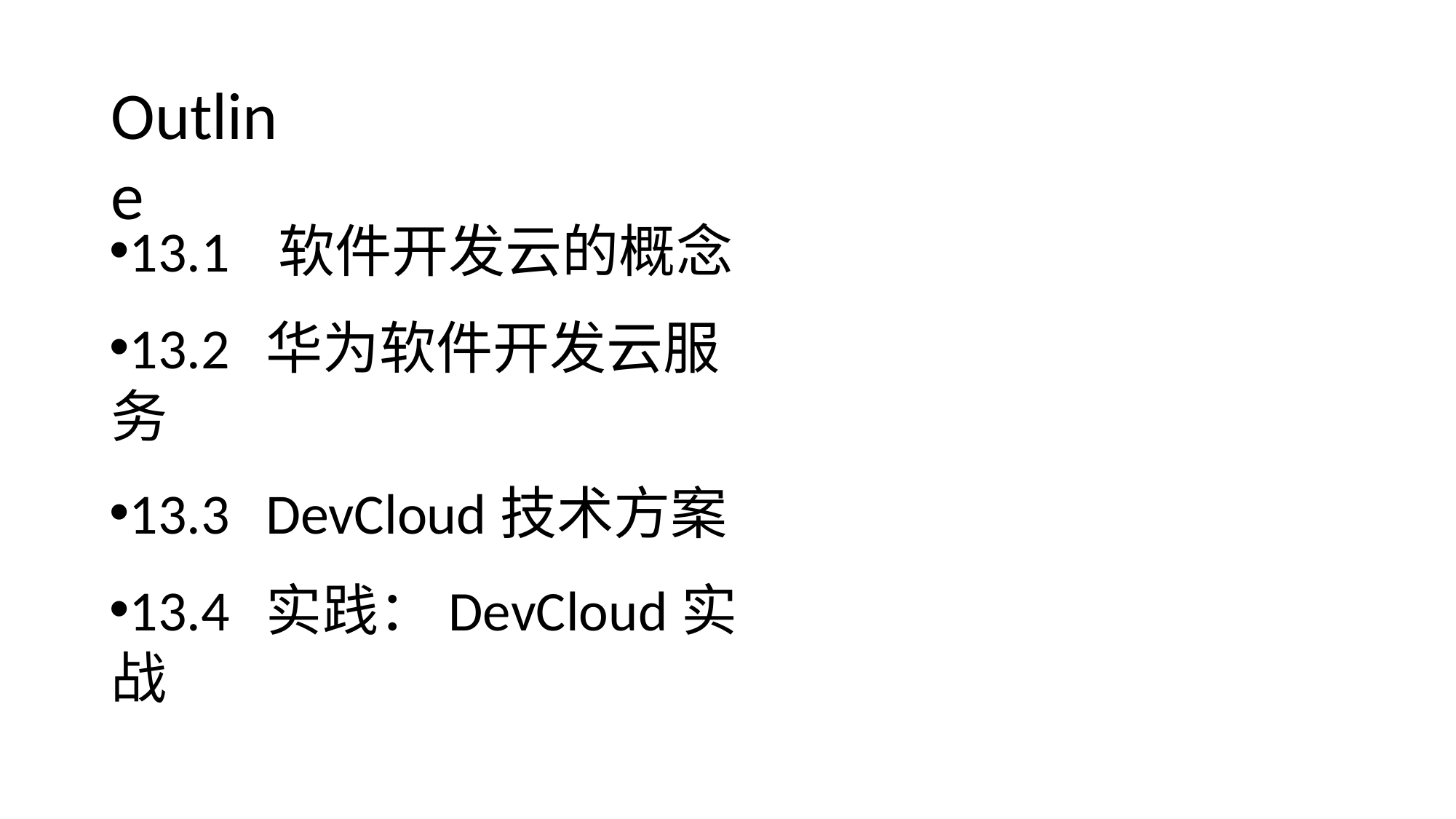

# Outline
13.1	软件开发云的概念
13.2	华为软件开发云服务
13.3	DevCloud技术方案
13.4	实践：DevCloud实战